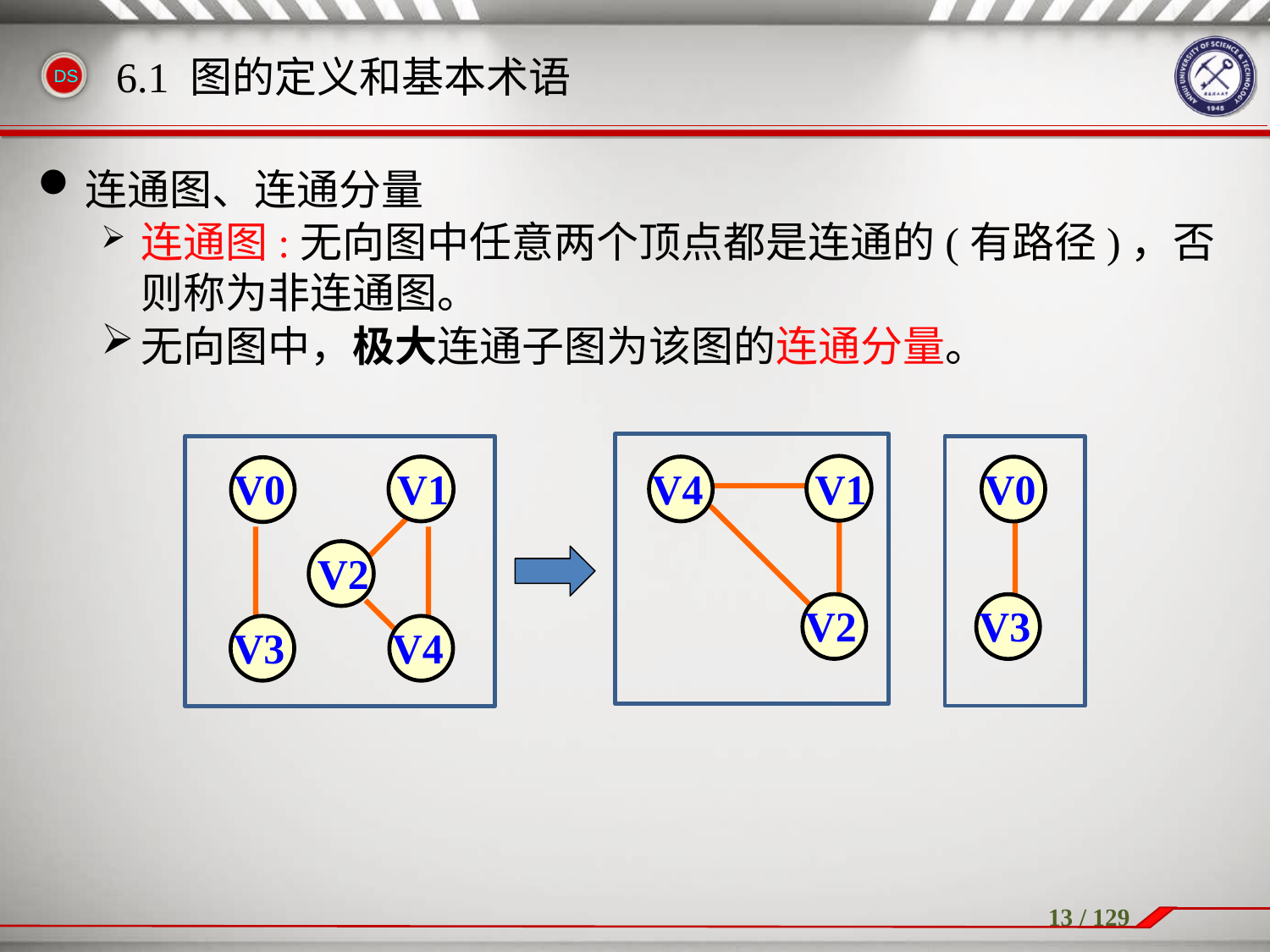

6.1 图的定义和基本术语
连通图、连通分量
连通图:无向图中任意两个顶点都是连通的(有路径)，否则称为非连通图。
无向图中，极大连通子图为该图的连通分量。

V4

V1

V2

V0

V1

V2

V3

V4

V0

V3